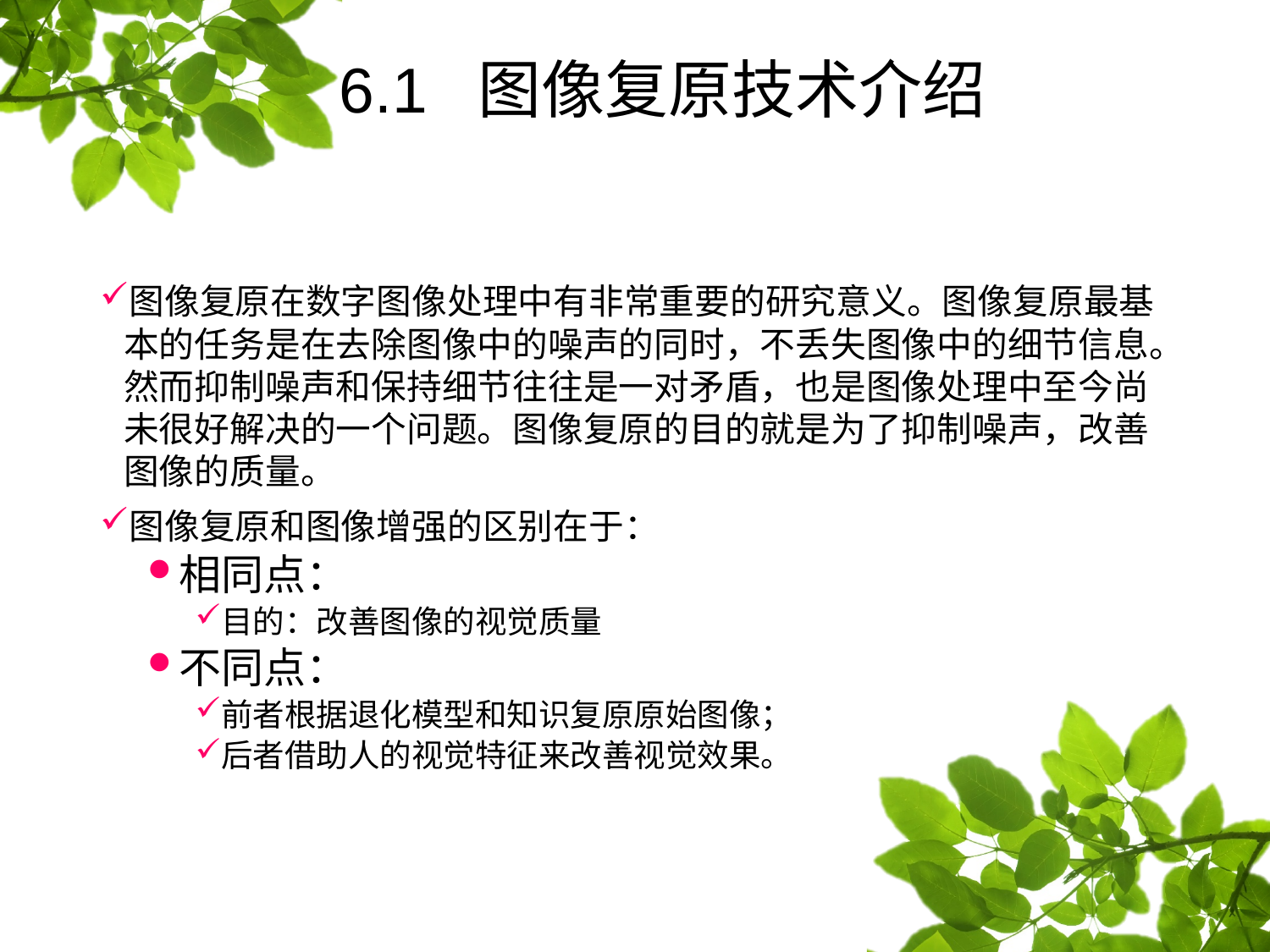

# 6.1  图像复原技术介绍
图像复原在数字图像处理中有非常重要的研究意义。图像复原最基本的任务是在去除图像中的噪声的同时，不丢失图像中的细节信息。然而抑制噪声和保持细节往往是一对矛盾，也是图像处理中至今尚未很好解决的一个问题。图像复原的目的就是为了抑制噪声，改善图像的质量。
图像复原和图像增强的区别在于：
相同点：
目的：改善图像的视觉质量
不同点：
前者根据退化模型和知识复原原始图像；
后者借助人的视觉特征来改善视觉效果。